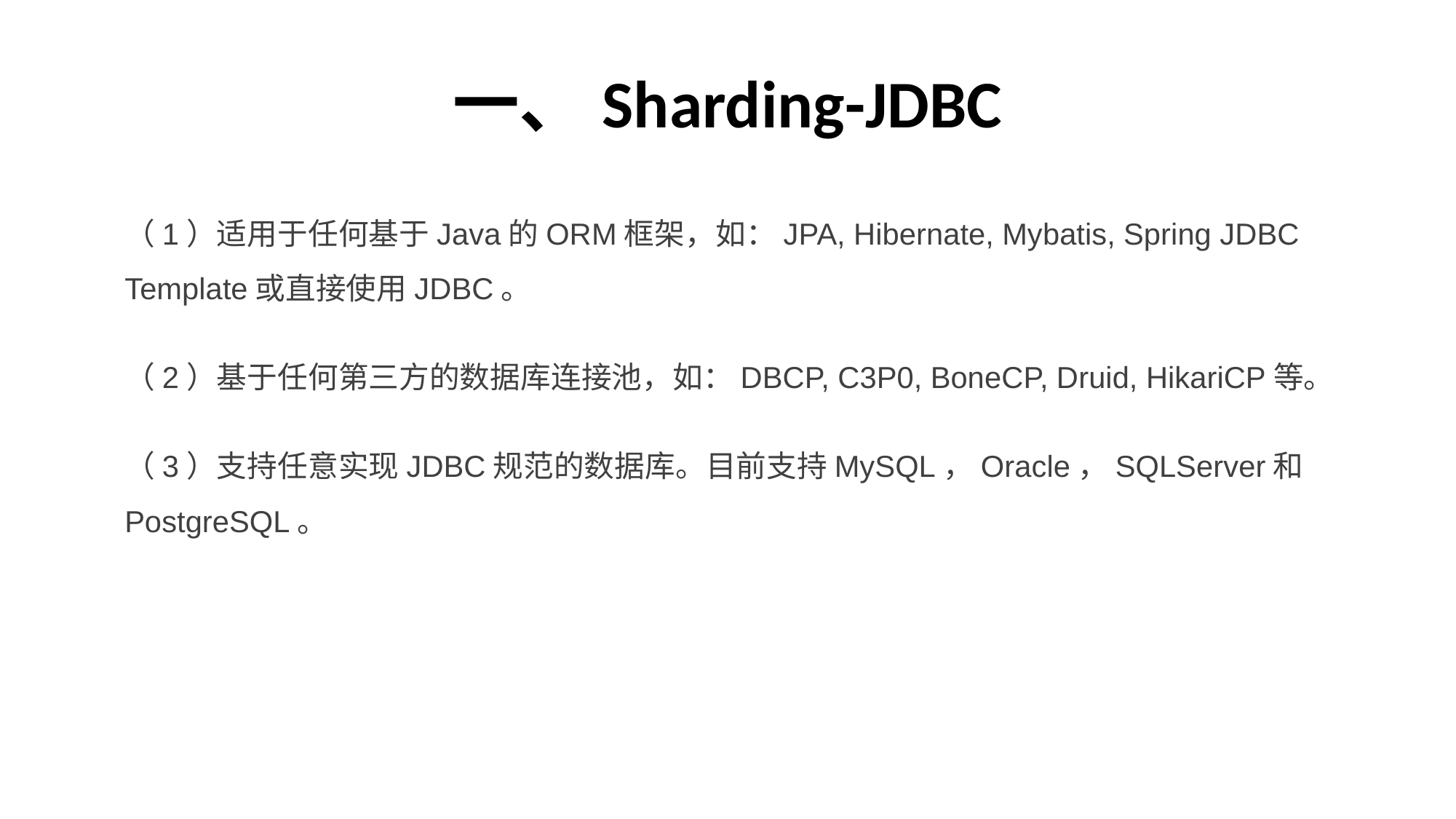

# 一、Sharding-JDBC
（1）适用于任何基于Java的ORM框架，如：JPA, Hibernate, Mybatis, Spring JDBC Template或直接使用JDBC。
（2）基于任何第三方的数据库连接池，如：DBCP, C3P0, BoneCP, Druid, HikariCP等。
（3）支持任意实现JDBC规范的数据库。目前支持MySQL，Oracle，SQLServer和PostgreSQL。